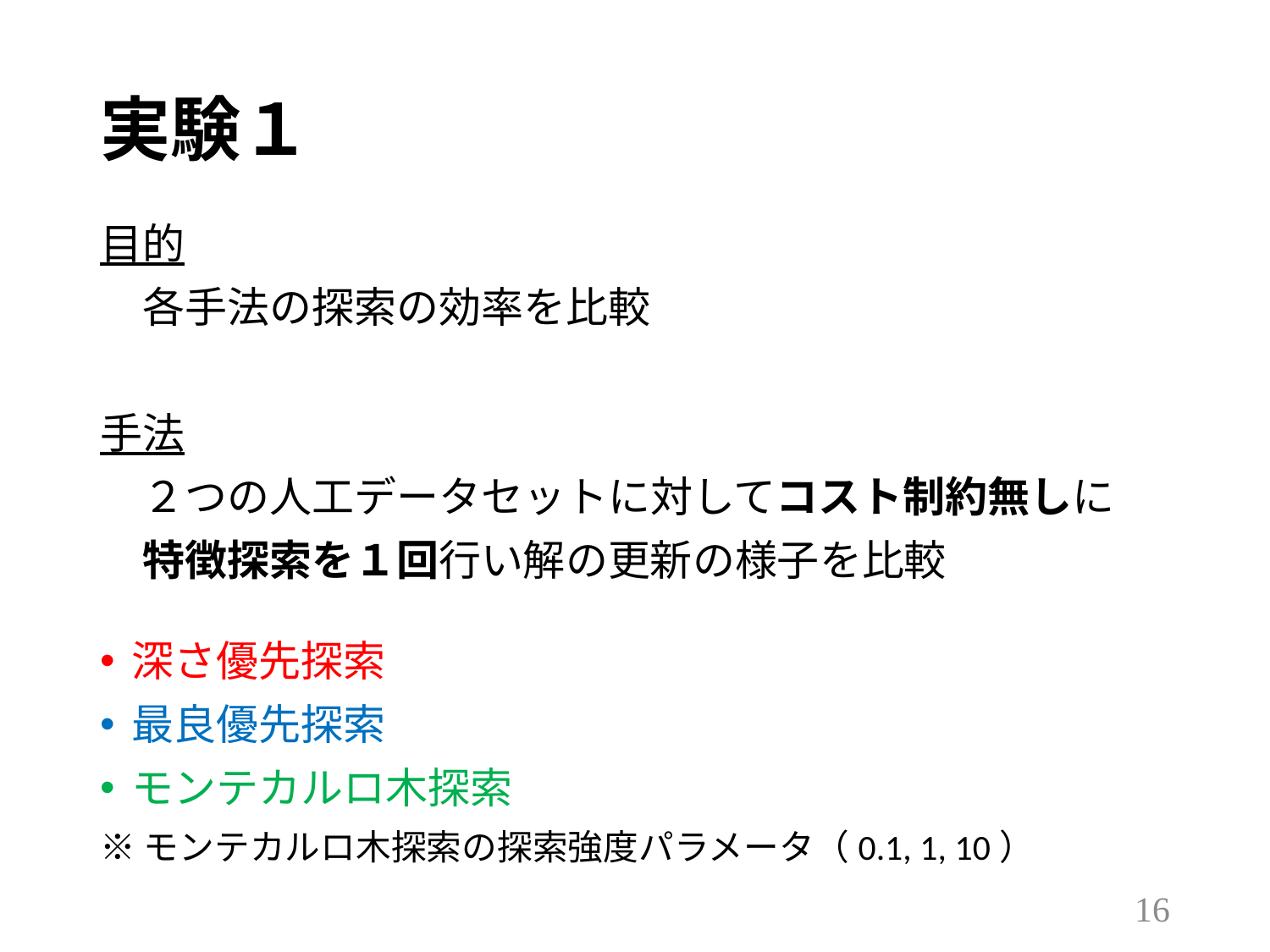

# 実験１
目的
　各手法の探索の効率を比較

手法
　２つの人工データセットに対してコスト制約無しに
　特徴探索を１回行い解の更新の様子を比較

深さ優先探索
最良優先探索
モンテカルロ木探索
※モンテカルロ木探索の探索強度パラメータ（0.1, 1, 10）
16